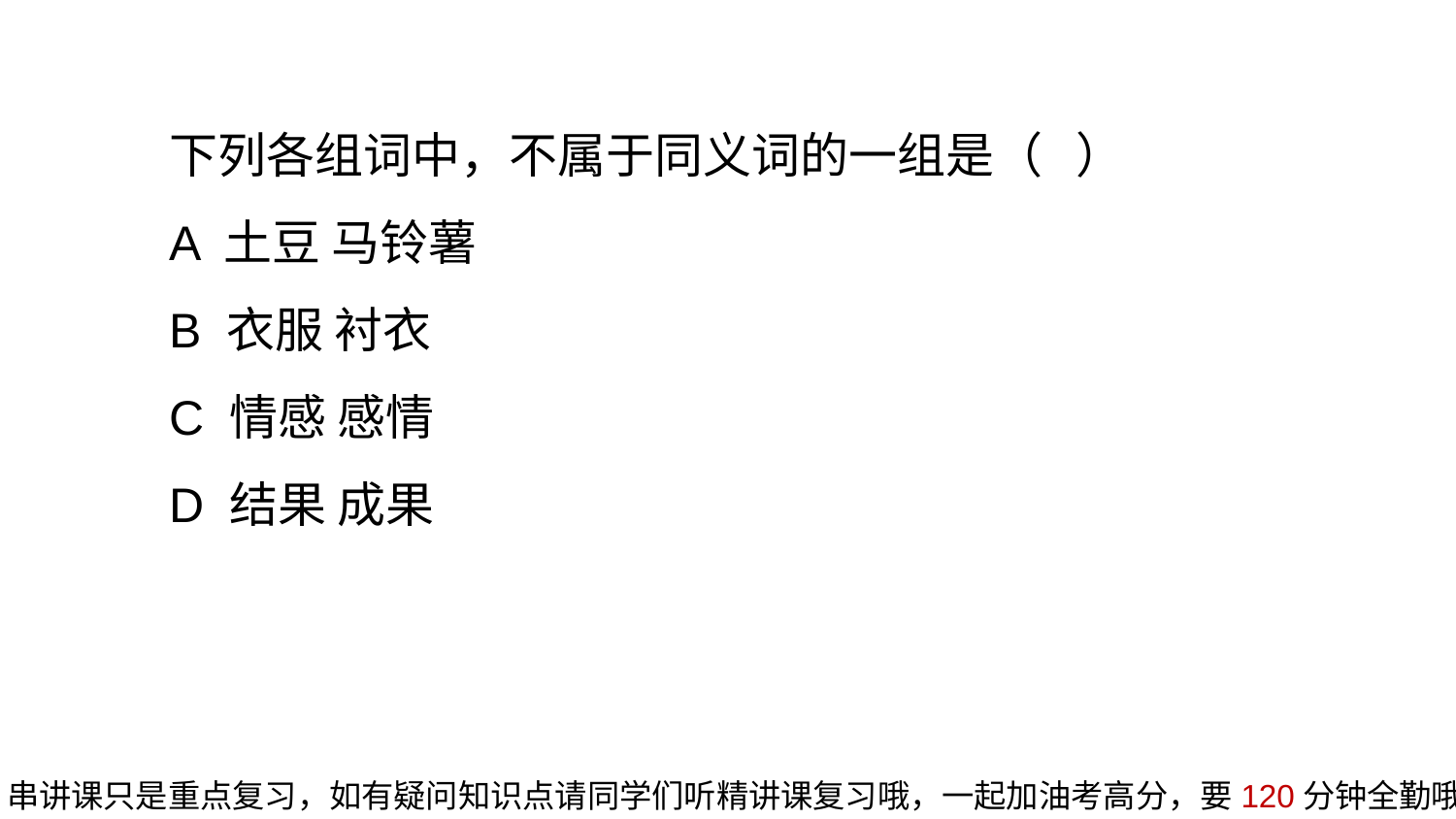

下列各组词中，不属于同义词的一组是（   ）
A 土豆 马铃薯
B 衣服 衬衣
C 情感 感情
D 结果 成果